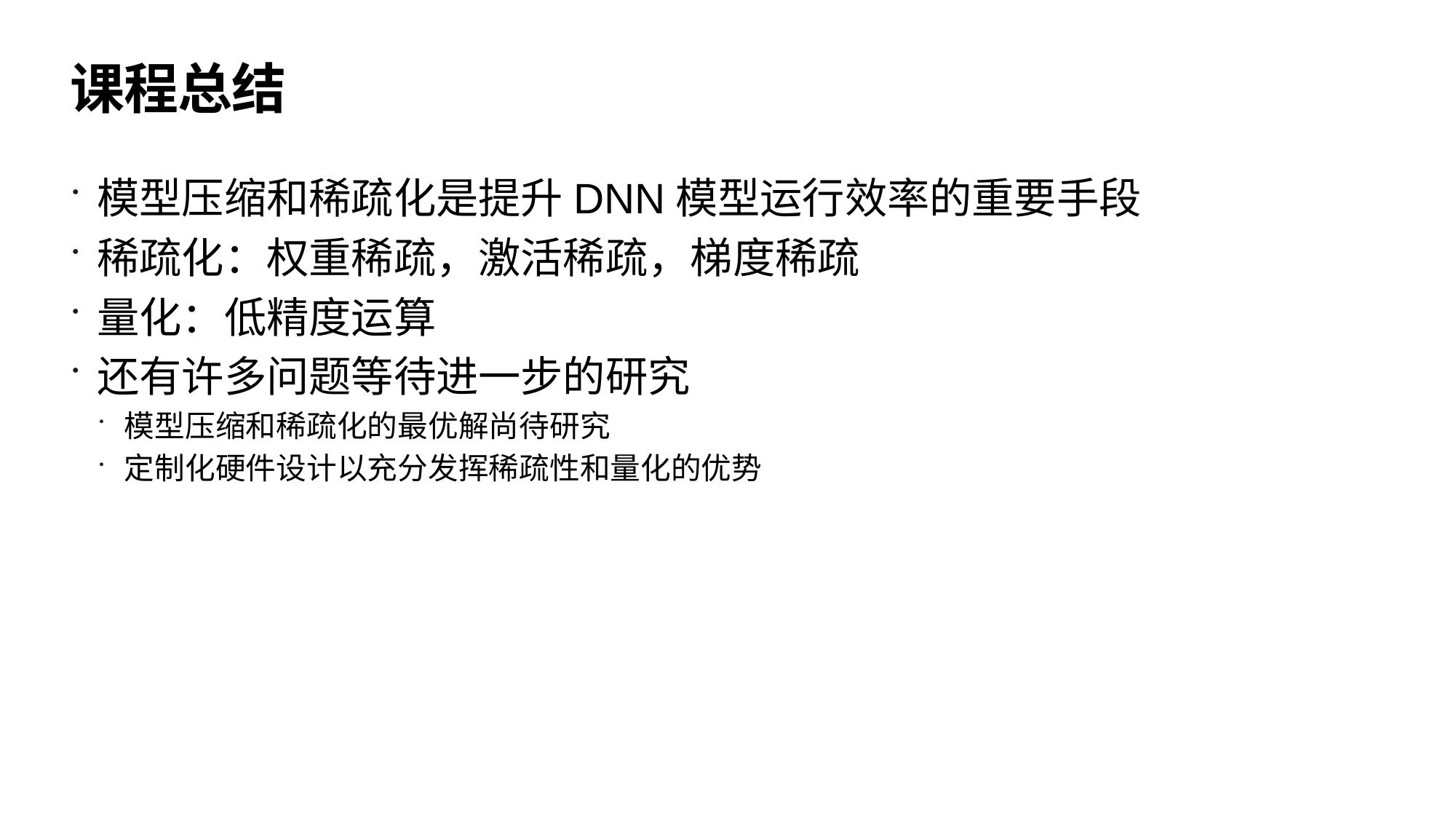

# 课程总结
模型压缩和稀疏化是提升DNN模型运行效率的重要手段
稀疏化：权重稀疏，激活稀疏，梯度稀疏
量化：低精度运算
还有许多问题等待进一步的研究
模型压缩和稀疏化的最优解尚待研究
定制化硬件设计以充分发挥稀疏性和量化的优势